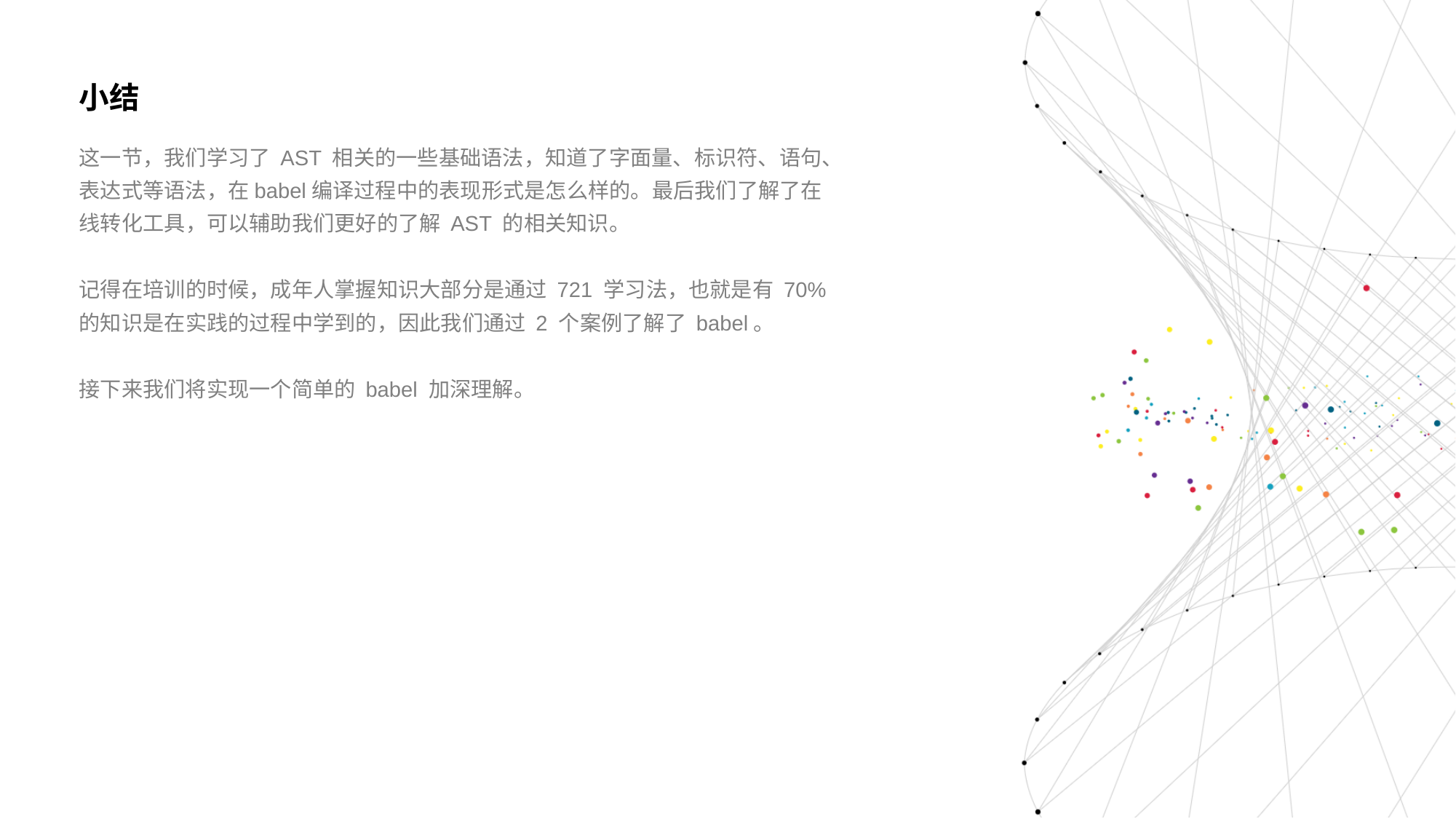

小结
这一节，我们学习了 AST 相关的一些基础语法，知道了字面量、标识符、语句、表达式等语法，在babel编译过程中的表现形式是怎么样的。最后我们了解了在线转化工具，可以辅助我们更好的了解 AST 的相关知识。

记得在培训的时候，成年人掌握知识大部分是通过 721 学习法，也就是有 70%的知识是在实践的过程中学到的，因此我们通过 2 个案例了解了 babel。
接下来我们将实现一个简单的 babel 加深理解。